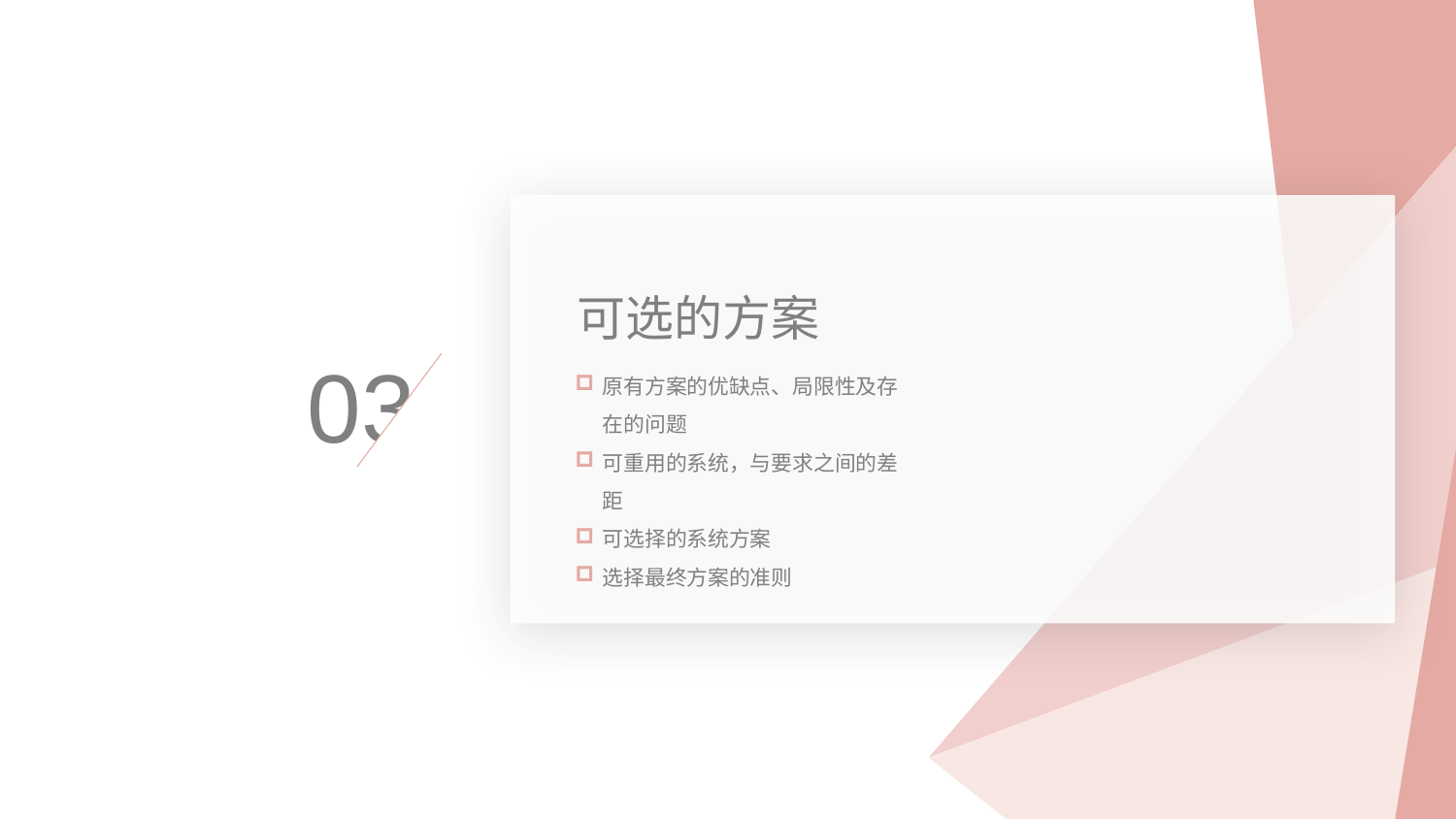

可选的方案
03
原有方案的优缺点、局限性及存在的问题
可重用的系统，与要求之间的差距
可选择的系统方案
选择最终方案的准则